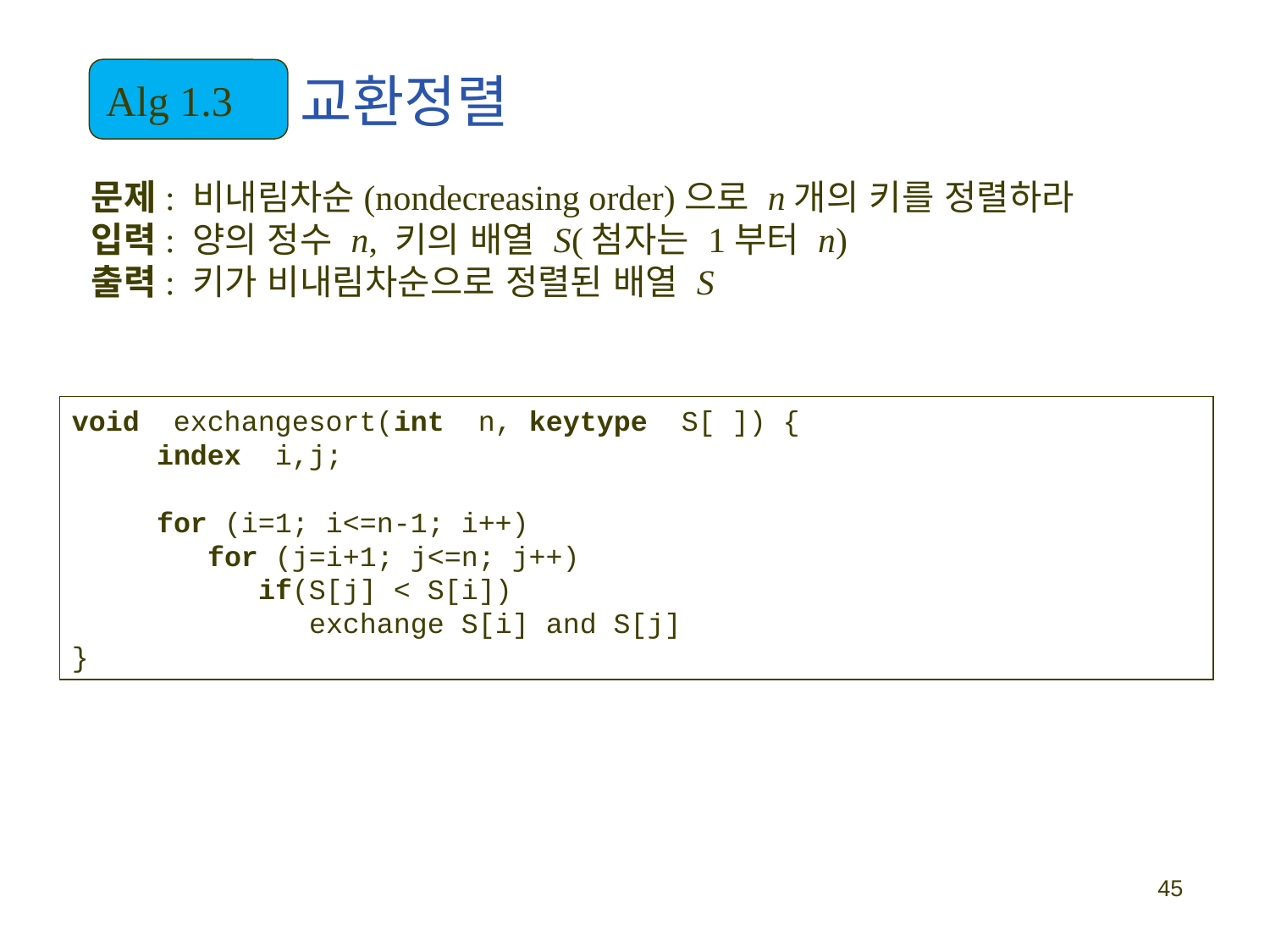

Alg 1.3
교환정렬
문제: 비내림차순(nondecreasing order)으로 n개의 키를 정렬하라
입력: 양의 정수 n, 키의 배열 S(첨자는 1부터 n)
출력: 키가 비내림차순으로 정렬된 배열 S
void  exchangesort(int  n, keytype  S[ ]) {
     index  i,j;

     for (i=1; i<=n-1; i++)
        for (j=i+1; j<=n; j++)
           if(S[j] < S[i])
              exchange S[i] and S[j]
}

45